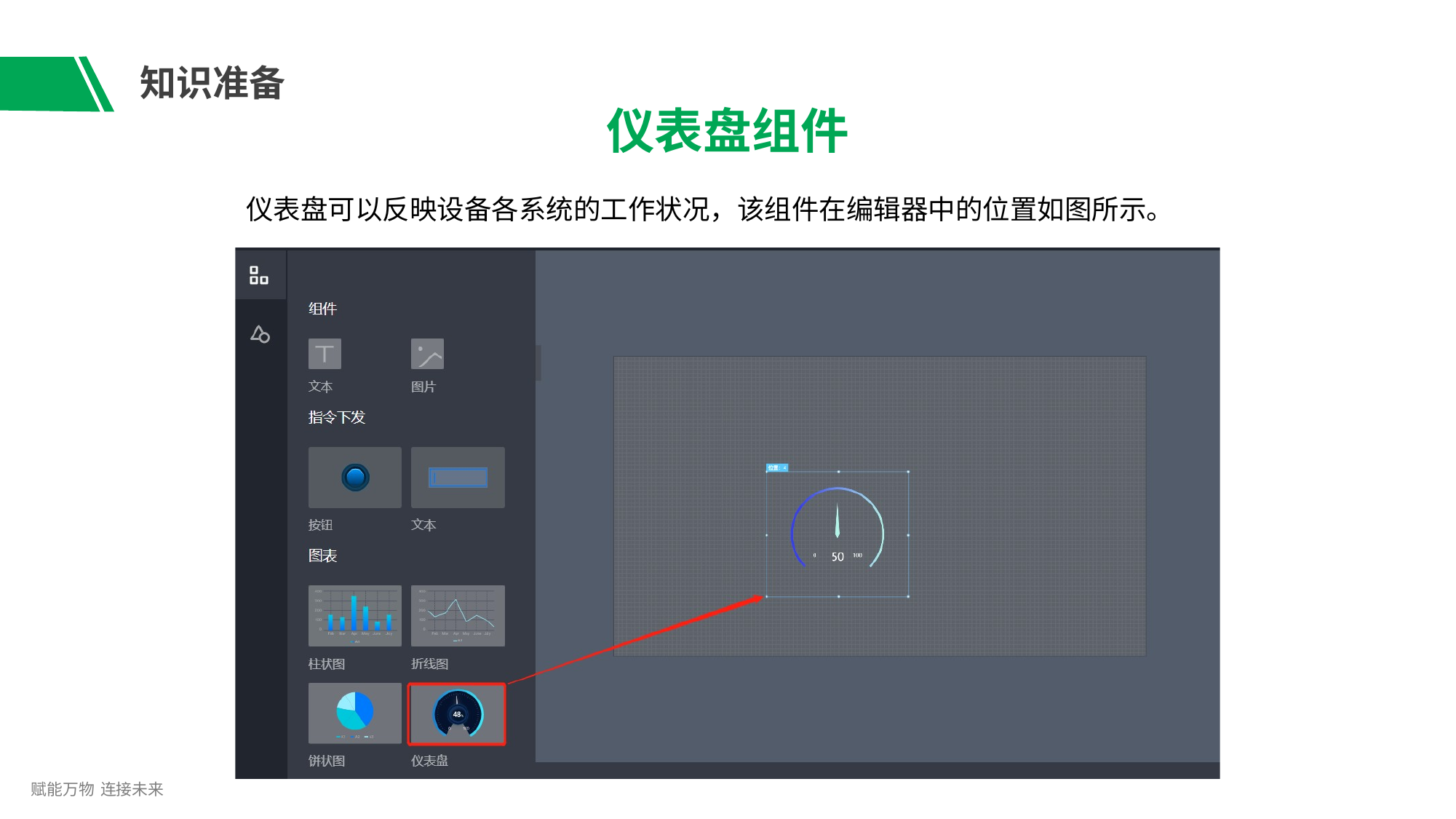

知识准备
仪表盘组件
仪表盘可以反映设备各系统的工作状况，该组件在编辑器中的位置如图所示。

赋能万物 连接未来